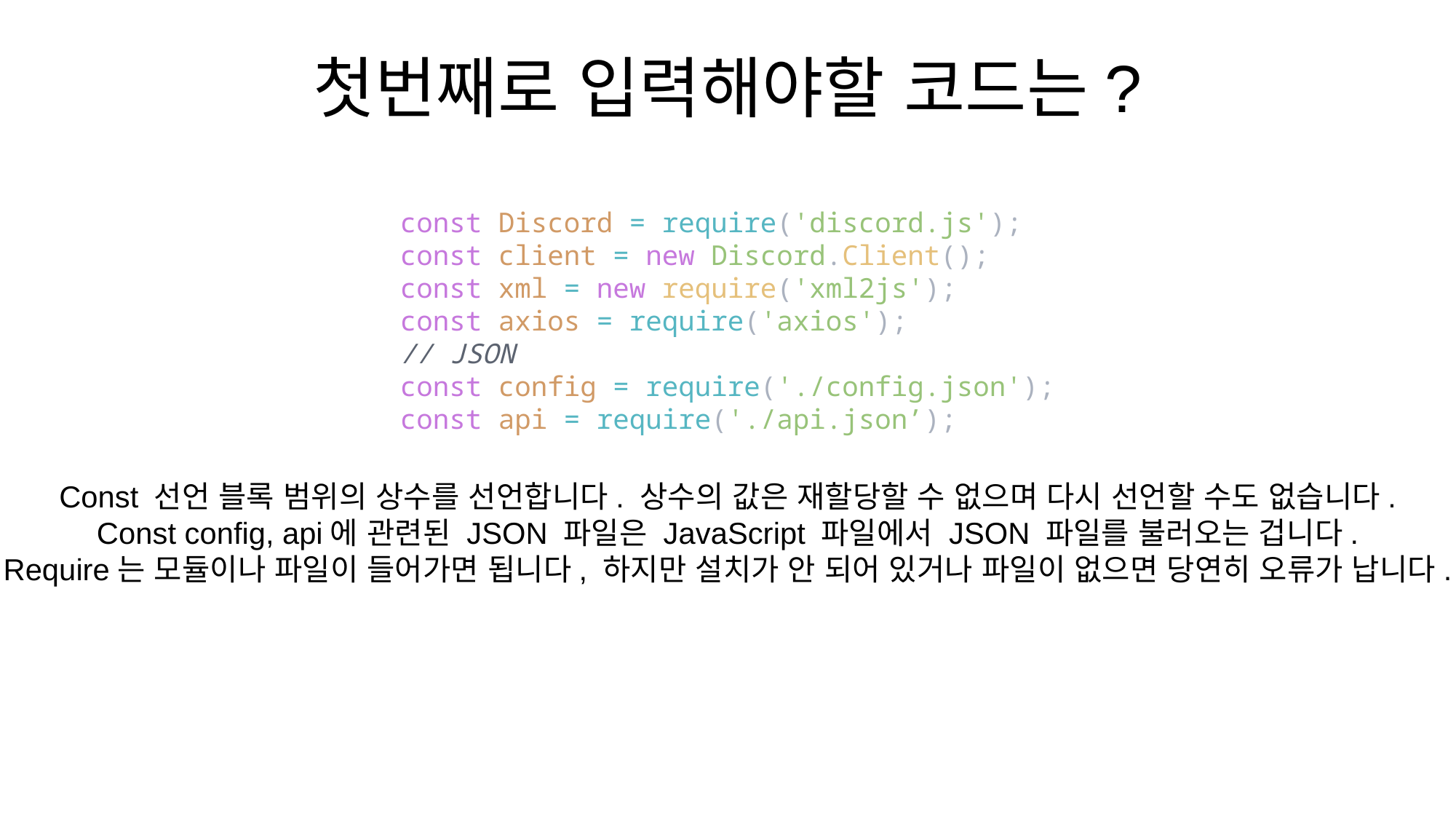

# 첫번째로 입력해야할 코드는?

const Discord = require('discord.js');
const client = new Discord.Client();
const xml = new require('xml2js');
const axios = require('axios');
// JSON
const config = require('./config.json');
const api = require('./api.json’);
Const 선언 블록 범위의 상수를 선언합니다. 상수의 값은 재할당할 수 없으며 다시 선언할 수도 없습니다.
Const config, api에 관련된 JSON 파일은 JavaScript 파일에서 JSON 파일를 불러오는 겁니다.
Require는 모듈이나 파일이 들어가면 됩니다, 하지만 설치가 안 되어 있거나 파일이 없으면 당연히 오류가 납니다.